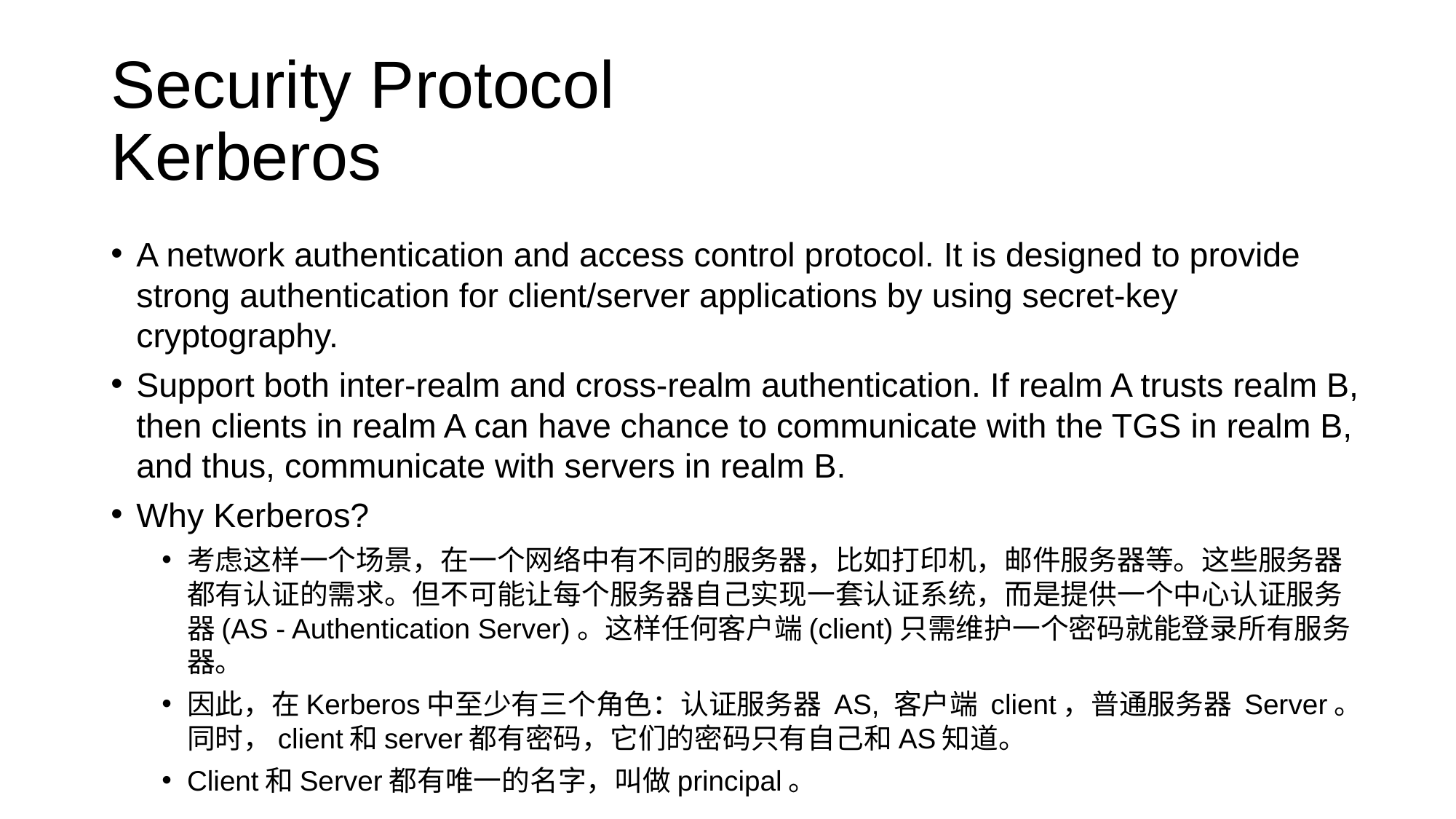

# Security Protocol Kerberos
A network authentication and access control protocol. It is designed to provide strong authentication for client/server applications by using secret-key cryptography.
Support both inter-realm and cross-realm authentication. If realm A trusts realm B, then clients in realm A can have chance to communicate with the TGS in realm B, and thus, communicate with servers in realm B.
Why Kerberos?
考虑这样一个场景，在一个网络中有不同的服务器，比如打印机，邮件服务器等。这些服务器都有认证的需求。但不可能让每个服务器自己实现一套认证系统，而是提供一个中心认证服务器(AS - Authentication Server)。这样任何客户端(client)只需维护一个密码就能登录所有服务器。
因此，在Kerberos中至少有三个角色：认证服务器 AS, 客户端 client，普通服务器 Server。同时，client和server都有密码，它们的密码只有自己和AS知道。
Client和Server都有唯一的名字，叫做principal。